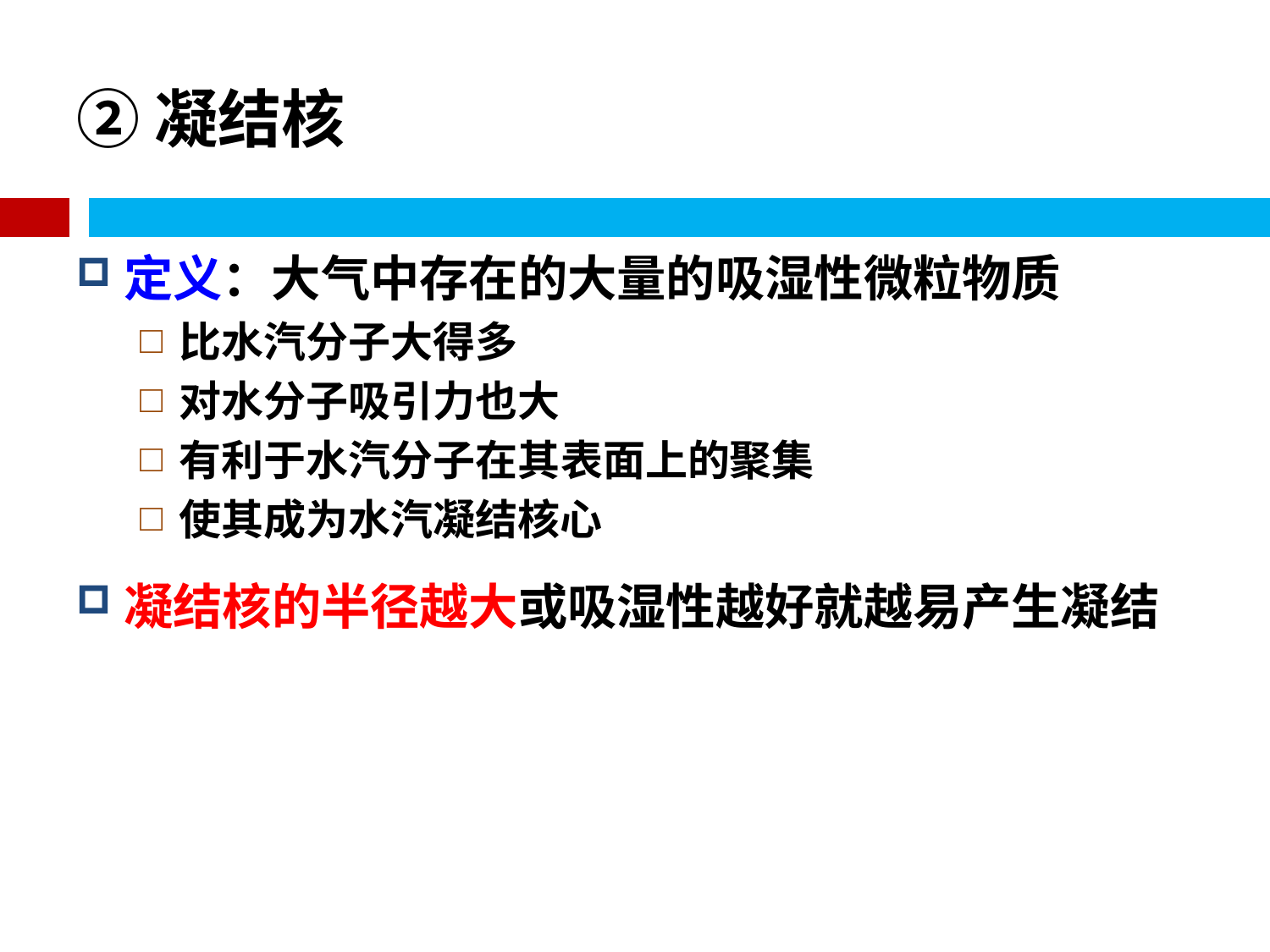

# ②凝结核
定义：大气中存在的大量的吸湿性微粒物质
比水汽分子大得多
对水分子吸引力也大
有利于水汽分子在其表面上的聚集
使其成为水汽凝结核心
凝结核的半径越大或吸湿性越好就越易产生凝结